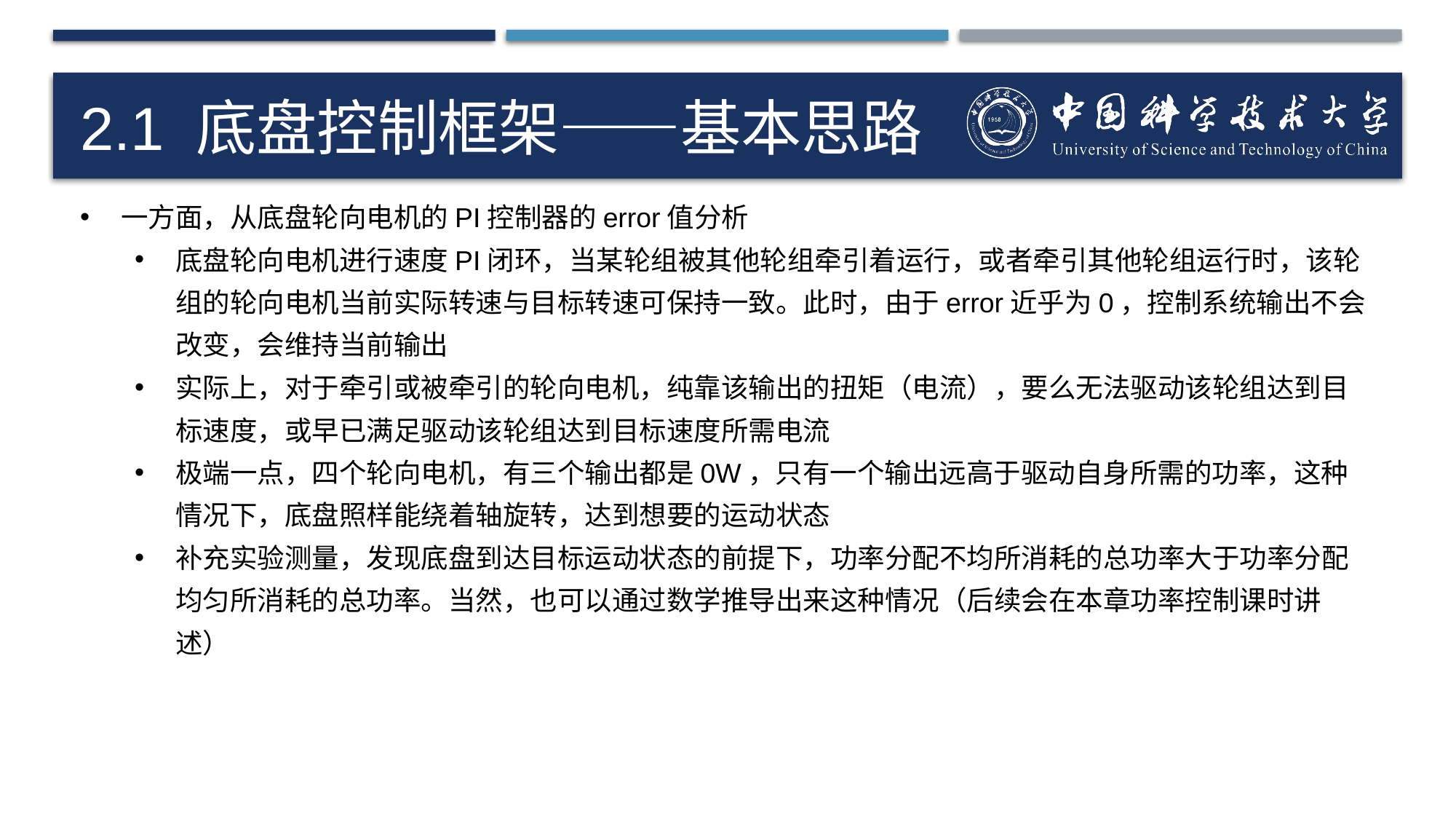

# 2.1 底盘控制框架——基本思路
一方面，从底盘轮向电机的PI控制器的error值分析
底盘轮向电机进行速度PI闭环，当某轮组被其他轮组牵引着运行，或者牵引其他轮组运行时，该轮组的轮向电机当前实际转速与目标转速可保持一致。此时，由于error近乎为0，控制系统输出不会改变，会维持当前输出
实际上，对于牵引或被牵引的轮向电机，纯靠该输出的扭矩（电流），要么无法驱动该轮组达到目标速度，或早已满足驱动该轮组达到目标速度所需电流
极端一点，四个轮向电机，有三个输出都是0W，只有一个输出远高于驱动自身所需的功率，这种情况下，底盘照样能绕着轴旋转，达到想要的运动状态
补充实验测量，发现底盘到达目标运动状态的前提下，功率分配不均所消耗的总功率大于功率分配均匀所消耗的总功率。当然，也可以通过数学推导出来这种情况（后续会在本章功率控制课时讲述）